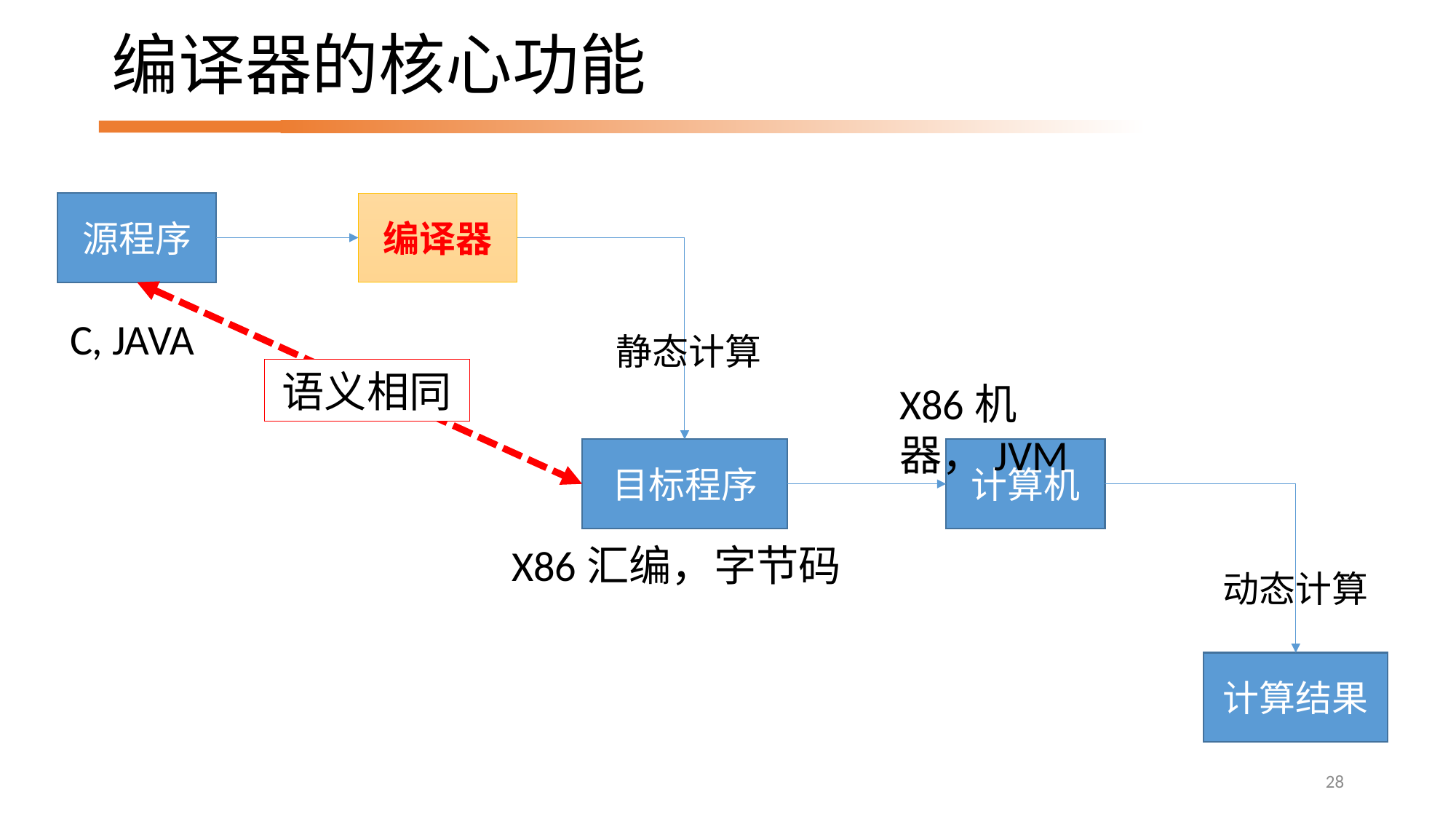

# 编译器的核心功能
源程序
编译器
语义相同
C, JAVA
静态计算
X86机器，JVM
目标程序
计算机
X86汇编，字节码
动态计算
计算结果
28